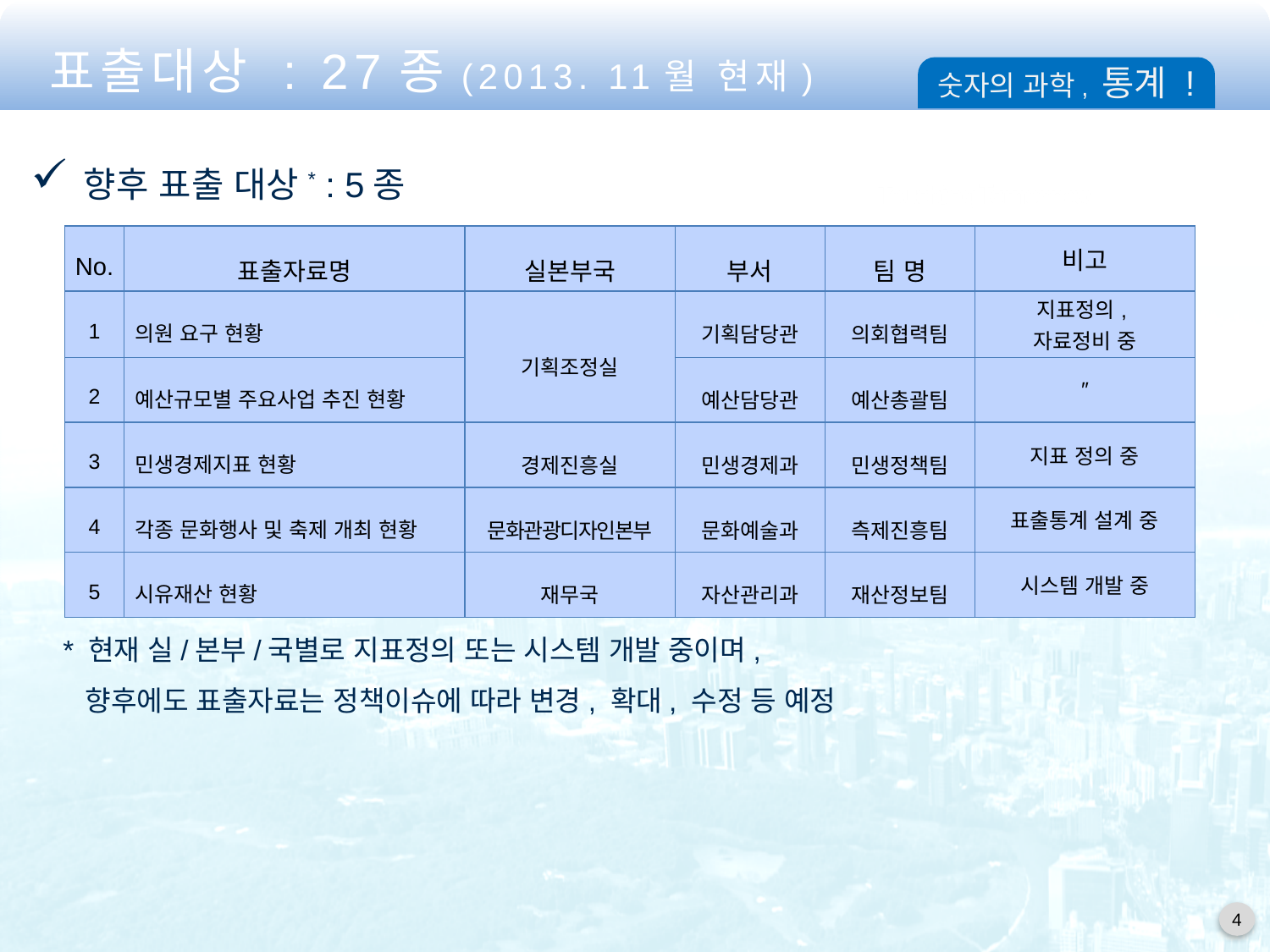

표출대상 : 27종(2013. 11월 현재)
향후 표출 대상* : 5종

| No. | 표출자료명 | 실본부국 | 부서 | 팀 명 | 비고 |
| --- | --- | --- | --- | --- | --- |
| 1 | 의원 요구 현황 | 기획조정실 | 기획담당관 | 의회협력팀 | 지표정의, 자료정비 중 |
| 2 | 예산규모별 주요사업 추진 현황 |  | 예산담당관 | 예산총괄팀 | ″ |
| 3 | 민생경제지표 현황 | 경제진흥실 | 민생경제과 | 민생정책팀 | 지표 정의 중 |
| 4 | 각종 문화행사 및 축제 개최 현황 | 문화관광디자인본부 | 문화예술과 | 측제진흥팀 | 표출통계 설계 중 |
| 5 | 시유재산 현황 | 재무국 | 자산관리과 | 재산정보팀 | 시스템 개발 중 |
* 현재 실/본부/국별로 지표정의 또는 시스템 개발 중이며,
  향후에도 표출자료는 정책이슈에 따라 변경, 확대, 수정 등 예정
4